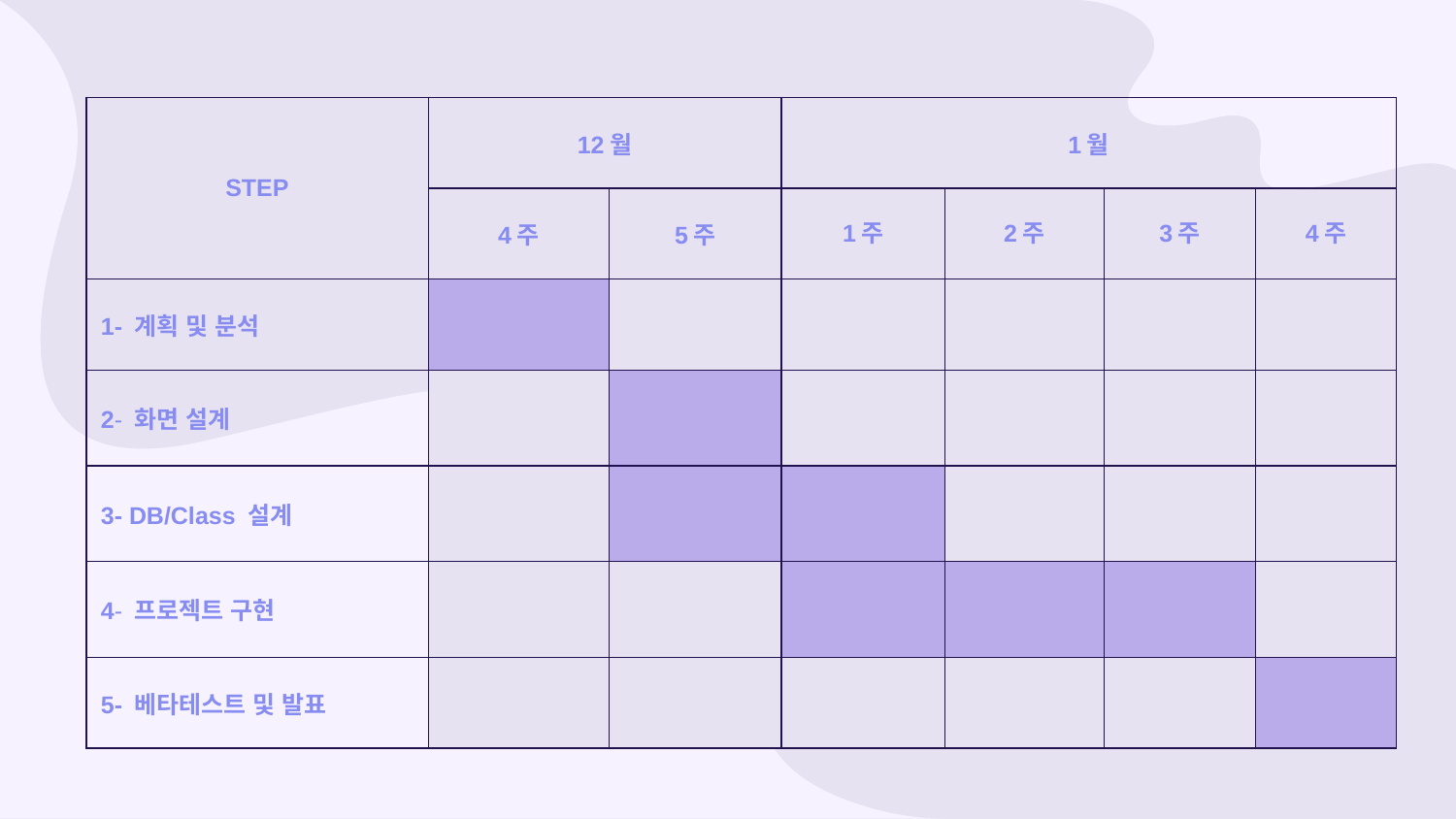

| STEP | 12월 |  | 1월 |  |  |  |
| --- | --- | --- | --- | --- | --- | --- |
| STEP | 4주 | 5주 | 1주 | 2주 | 3주 | 4주 |
| 1- 계획 및 분석 |  |  |  |  |  |  |
| 2- 화면 설계 |  |  |  |  |  |  |
| 3- DB/Class 설계 |  |  |  |  |  |  |
| 4- 프로젝트 구현 |  |  |  |  |  |  |
| 5- 베타테스트 및 발표 |  |  |  |  |  |  |